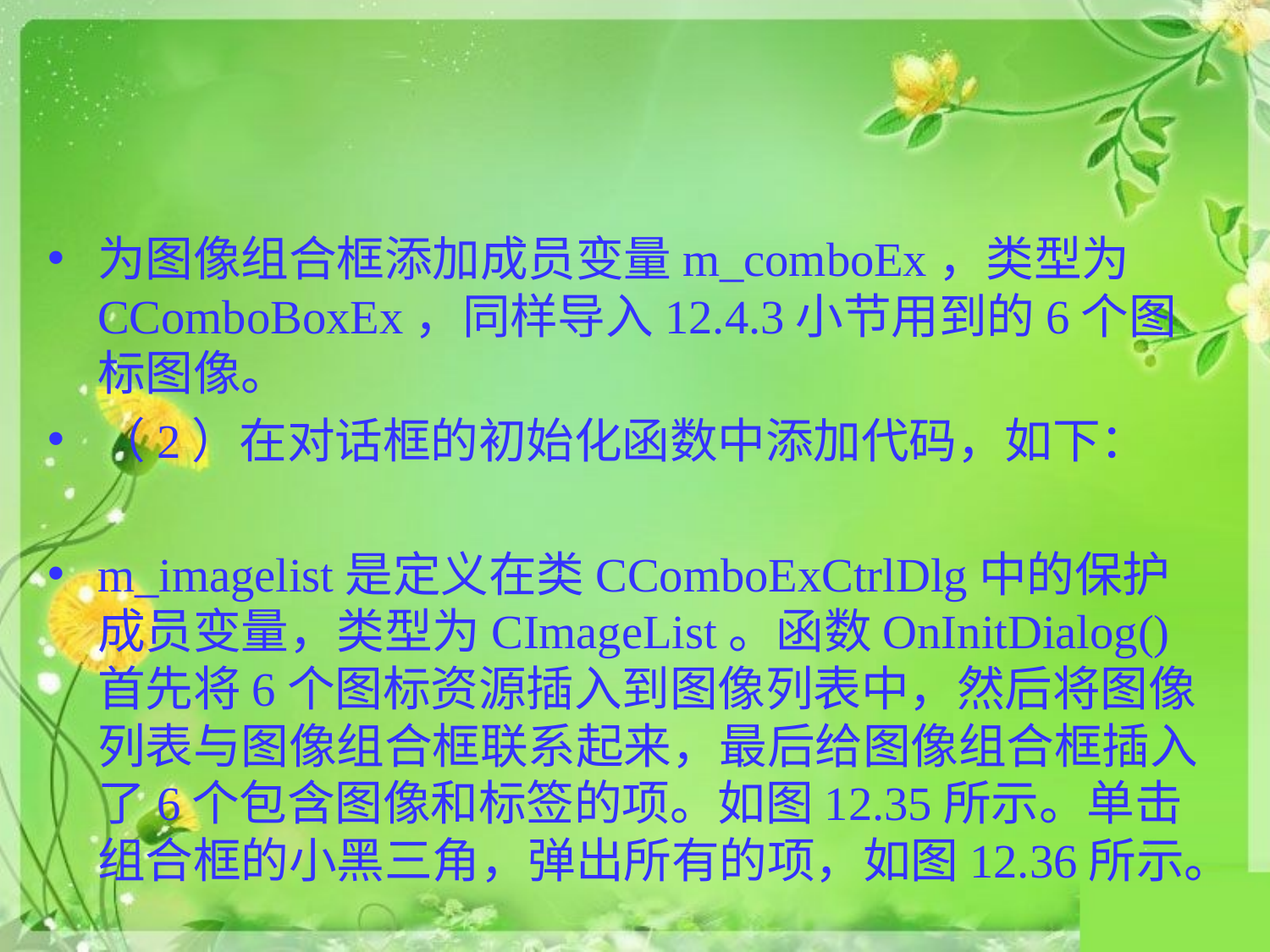

#
为图像组合框添加成员变量m_comboEx，类型为CComboBoxEx，同样导入12.4.3小节用到的6个图标图像。
（2）在对话框的初始化函数中添加代码，如下：

m_imagelist是定义在类CComboExCtrlDlg中的保护成员变量，类型为CImageList。函数OnInitDialog()首先将6个图标资源插入到图像列表中，然后将图像列表与图像组合框联系起来，最后给图像组合框插入了6个包含图像和标签的项。如图12.35所示。单击组合框的小黑三角，弹出所有的项，如图12.36所示。